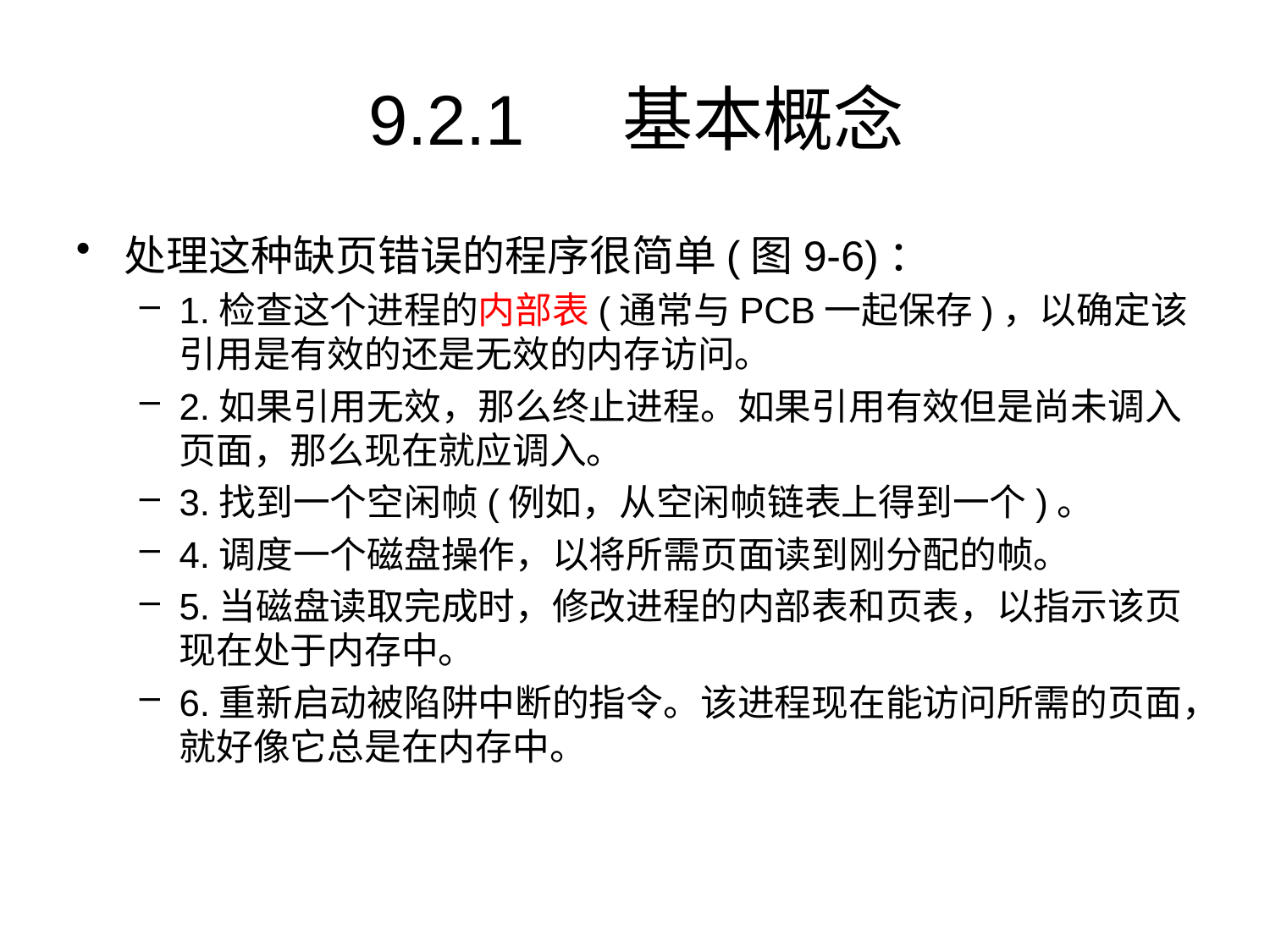

# 9.2.1	基本概念
处理这种缺页错误的程序很简单(图9-6)：
1.检查这个进程的内部表(通常与PCB一起保存)，以确定该引用是有效的还是无效的内存访问。
2.如果引用无效，那么终止进程。如果引用有效但是尚未调入页面，那么现在就应调入。
3.找到一个空闲帧(例如，从空闲帧链表上得到一个)。
4.调度一个磁盘操作，以将所需页面读到刚分配的帧。
5.当磁盘读取完成时，修改进程的内部表和页表，以指示该页现在处于内存中。
6.重新启动被陷阱中断的指令。该进程现在能访问所需的页面，就好像它总是在内存中。